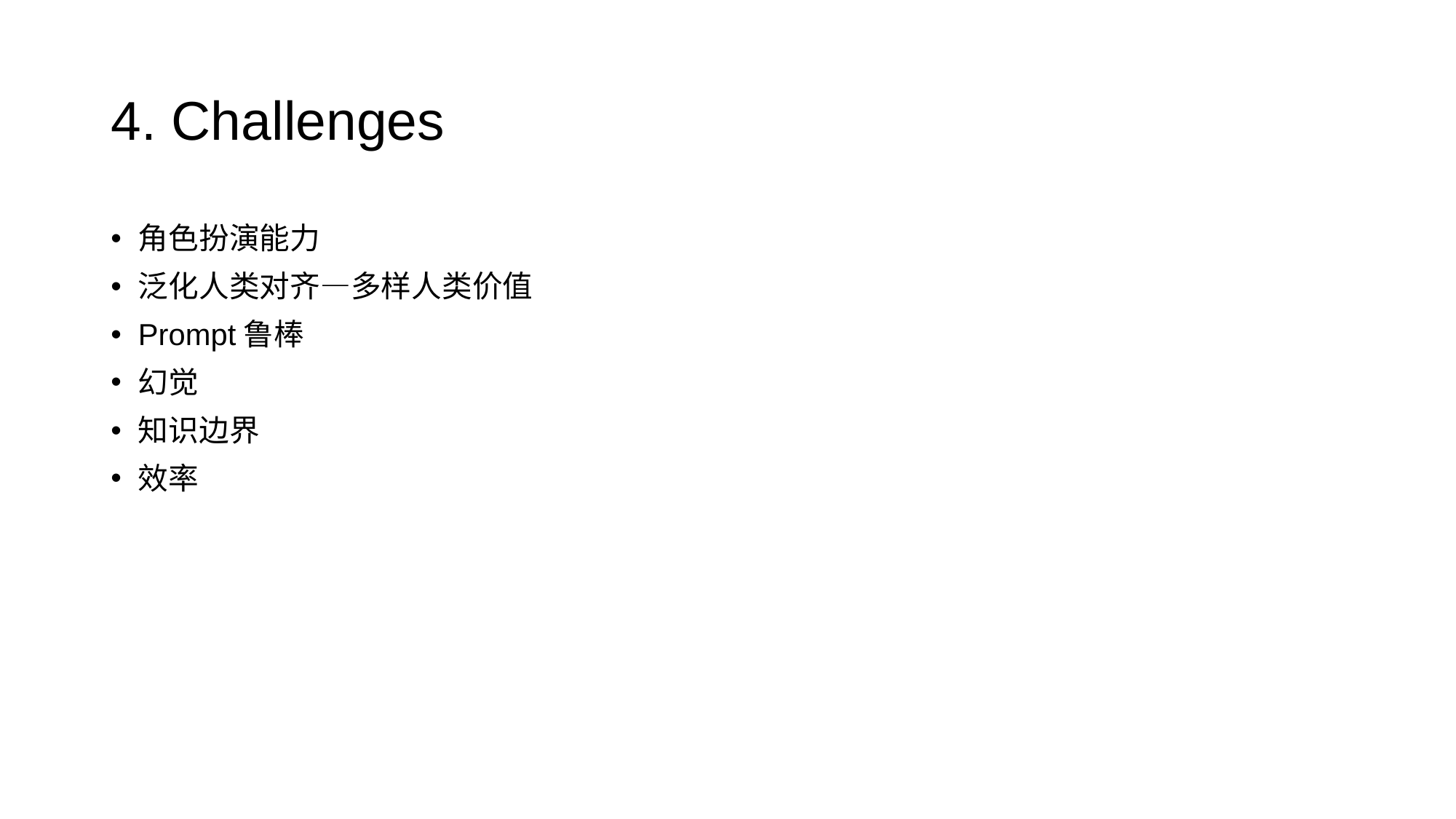

# 4. Challenges
角色扮演能力
泛化人类对齐—多样人类价值
Prompt鲁棒
幻觉
知识边界
效率